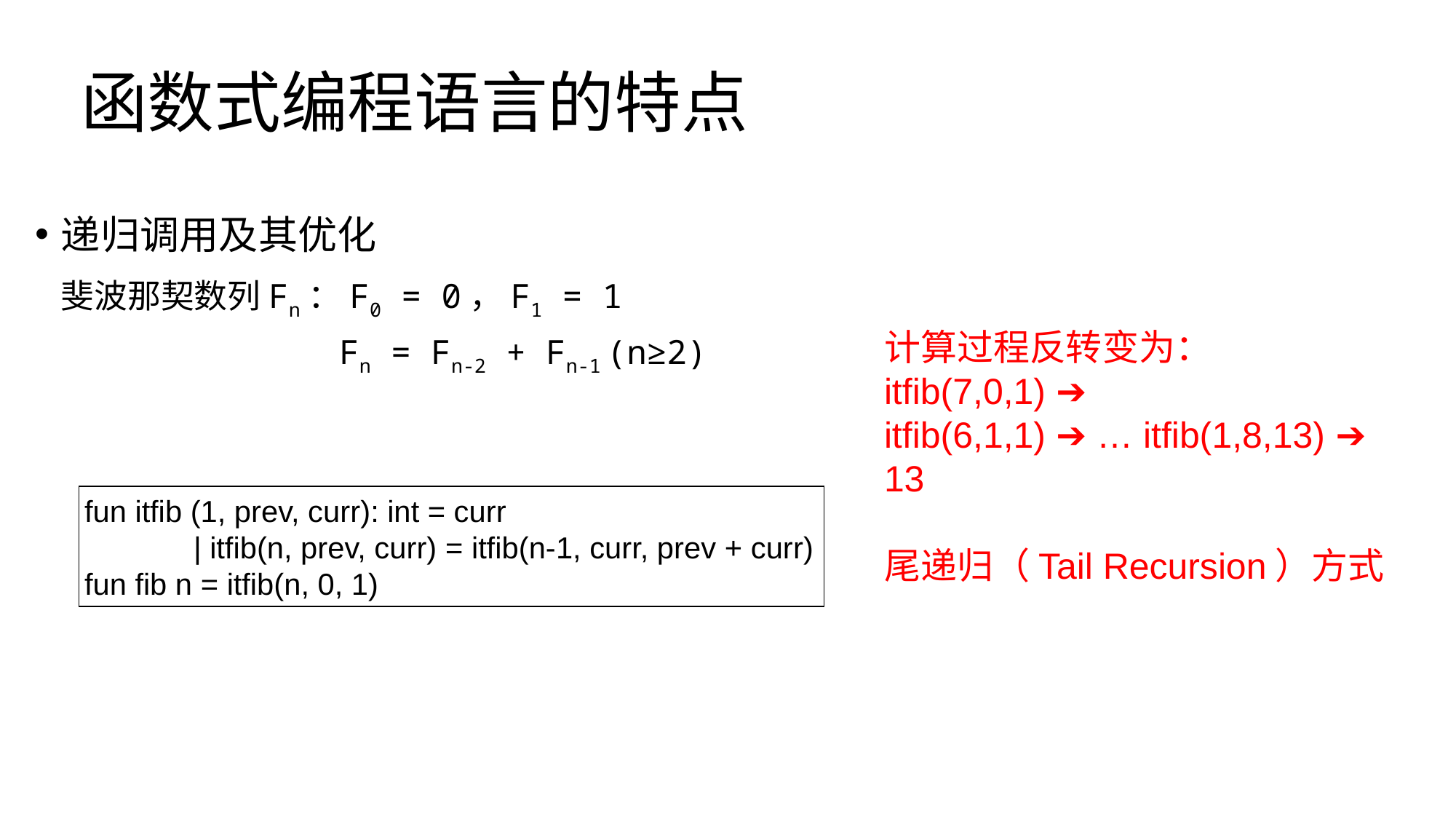

函数式编程语言的特点
递归调用及其优化
	斐波那契数列Fn：F0 = 0，F1 = 1
			   Fn = Fn-2 + Fn-1	(n≥2)
计算过程反转变为：
itfib(7,0,1) ➔
itfib(6,1,1) ➔ … itfib(1,8,13) ➔
13

尾递归（Tail Recursion）方式
fun itfib (1, prev, curr): int = curr
	| itfib(n, prev, curr) = itfib(n-1, curr, prev + curr)
fun fib n = itfib(n, 0, 1)